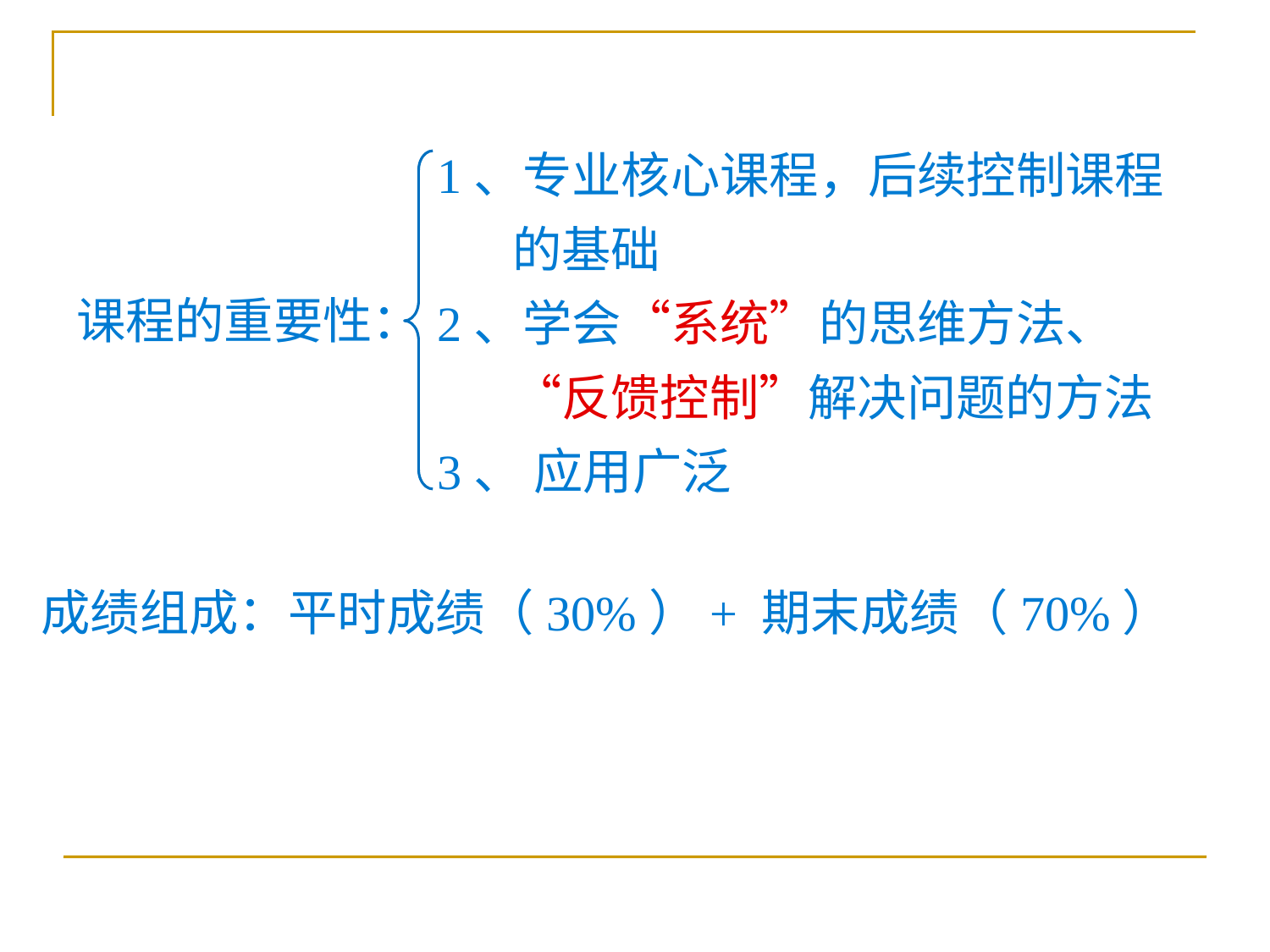

1、专业核心课程，后续控制课程的基础
2、学会“系统”的思维方法、“反馈控制”解决问题的方法
3、 应用广泛

课程的重要性：
成绩组成：平时成绩（30%）+ 期末成绩（70%）

3